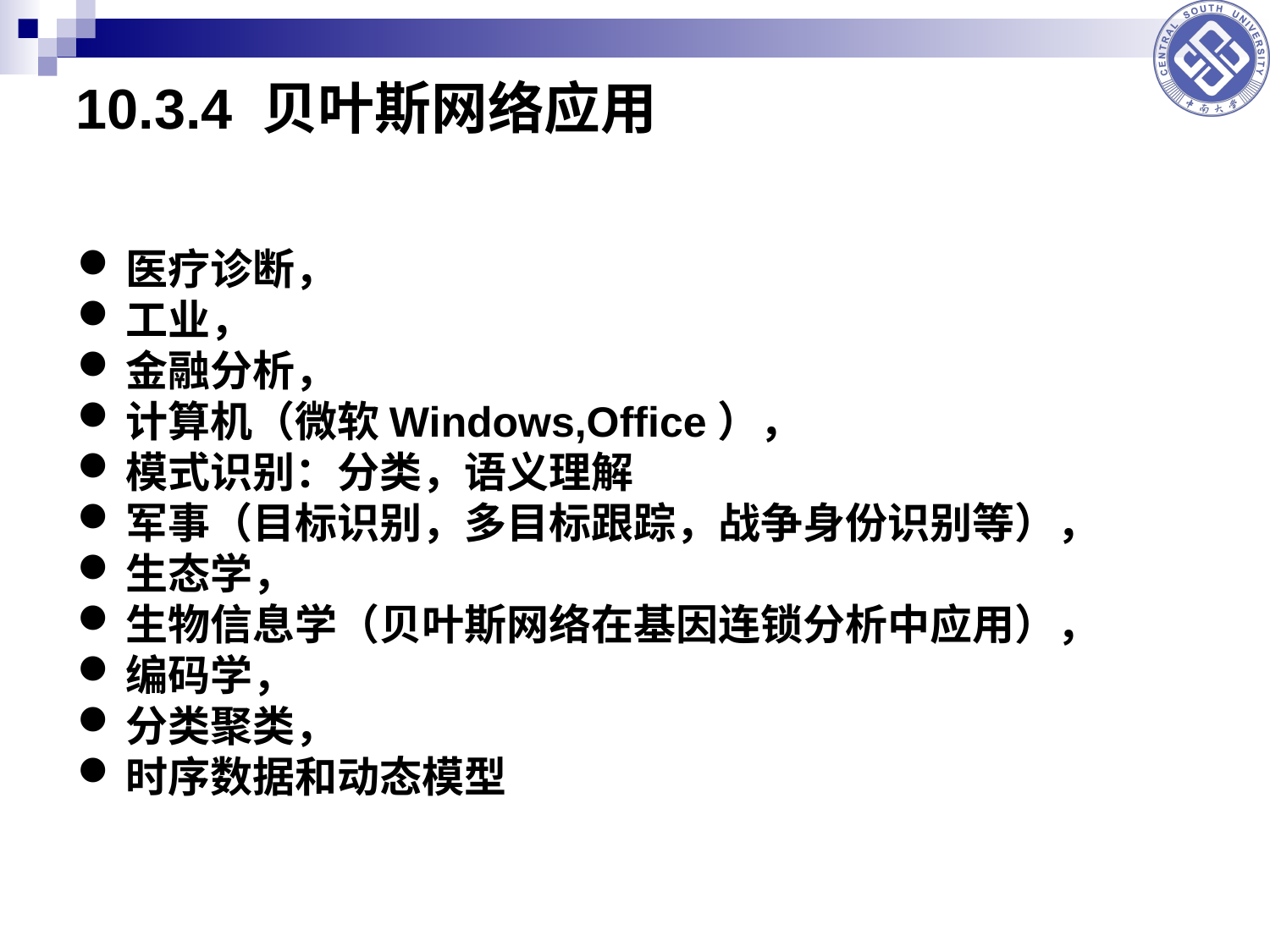

10.3.4 贝叶斯网络应用
医疗诊断，
工业，
金融分析，
计算机（微软Windows,Office），
模式识别：分类，语义理解
军事（目标识别，多目标跟踪，战争身份识别等），
生态学，
生物信息学（贝叶斯网络在基因连锁分析中应用），
编码学，
分类聚类，
时序数据和动态模型